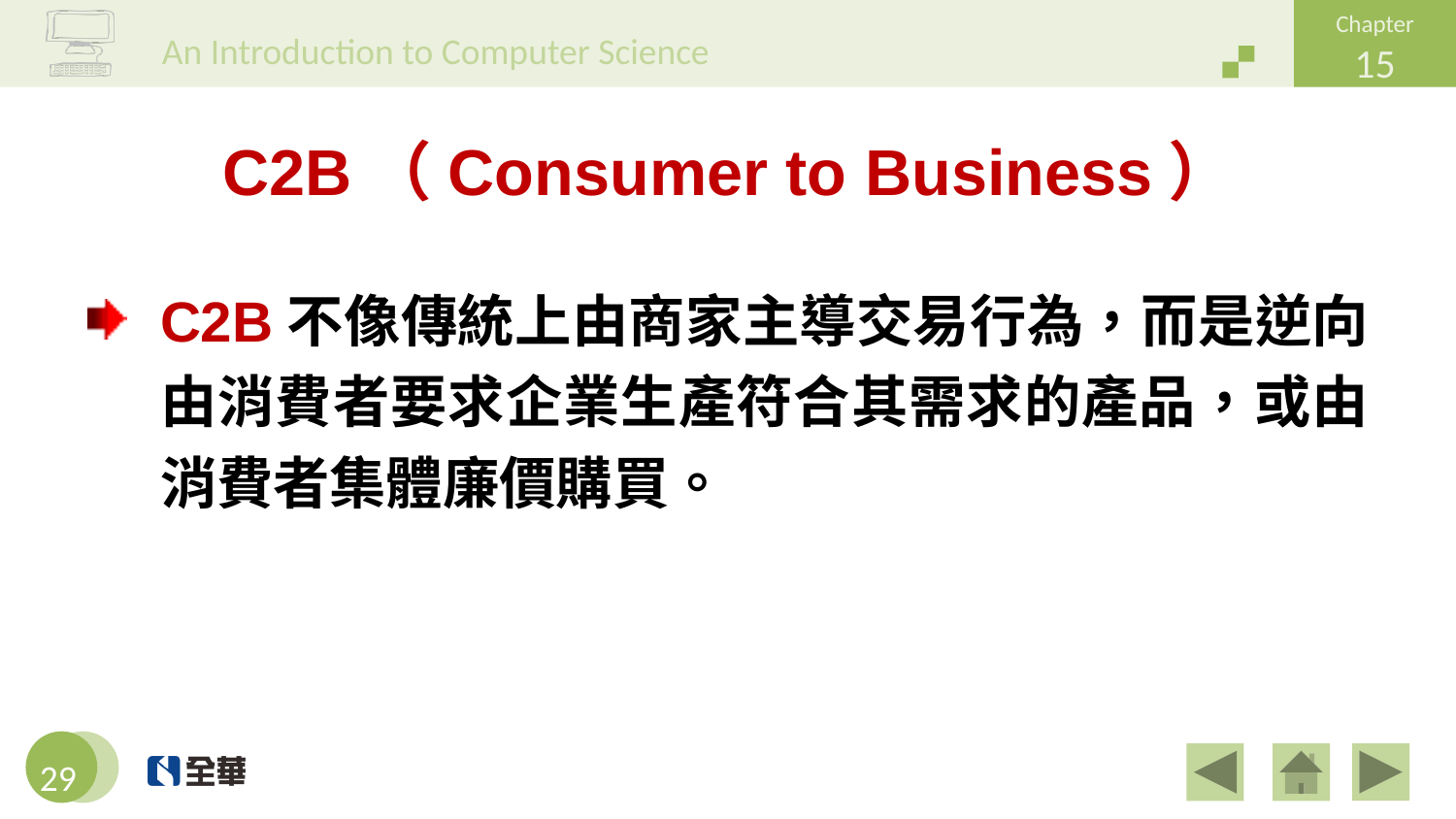

# C2B（Consumer to Business）
C2B不像傳統上由商家主導交易行為，而是逆向由消費者要求企業生產符合其需求的產品，或由消費者集體廉價購買。